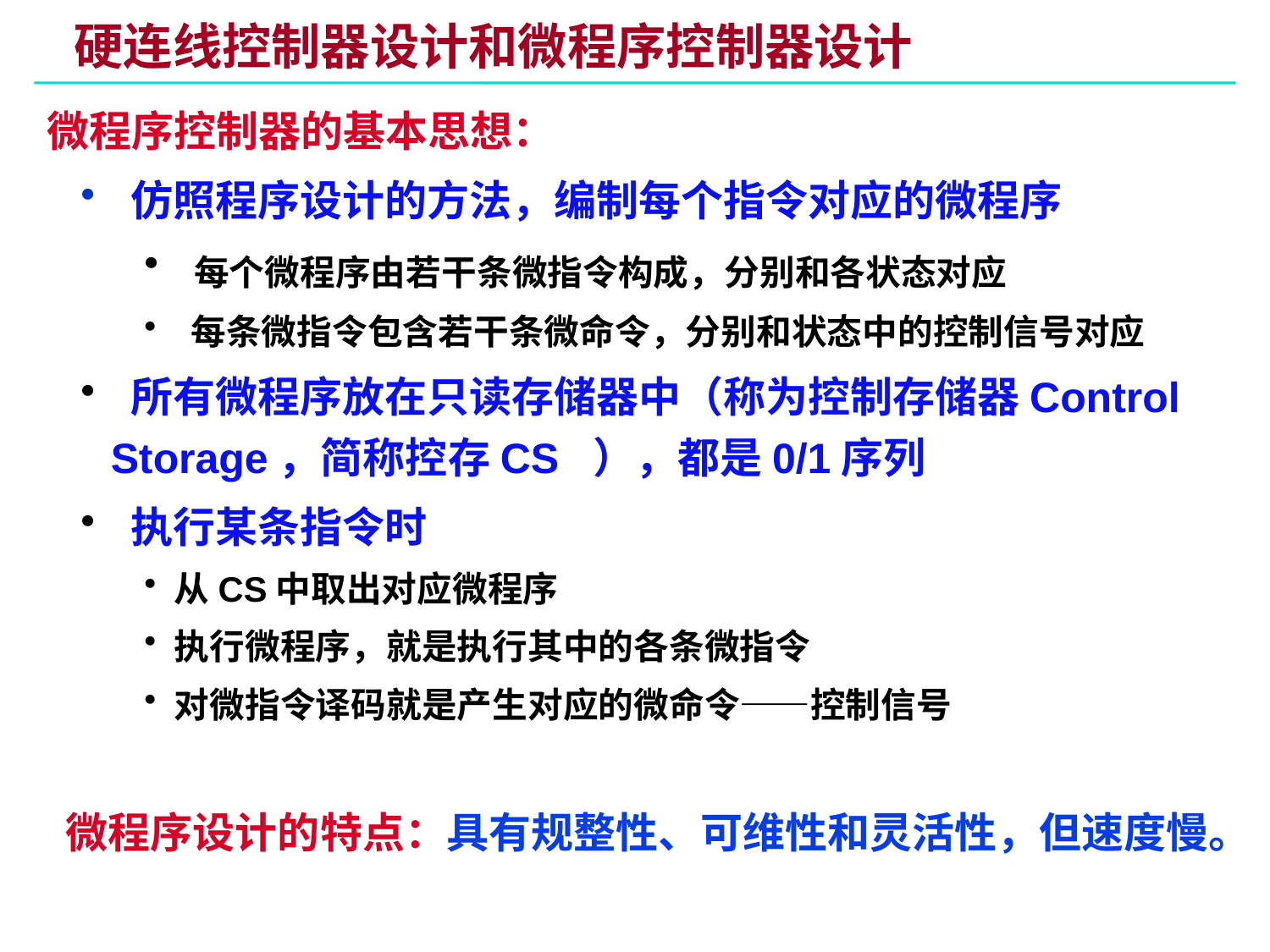

# 硬连线控制器设计和微程序控制器设计
微程序控制器的基本思想：
 仿照程序设计的方法，编制每个指令对应的微程序
 每个微程序由若干条微指令构成，分别和各状态对应
 每条微指令包含若干条微命令，分别和状态中的控制信号对应
 所有微程序放在只读存储器中（称为控制存储器Control  Storage，简称控存CS  ），都是0/1序列
 执行某条指令时
从CS中取出对应微程序
执行微程序，就是执行其中的各条微指令
对微指令译码就是产生对应的微命令——控制信号

微程序设计的特点：具有规整性、可维性和灵活性，但速度慢。